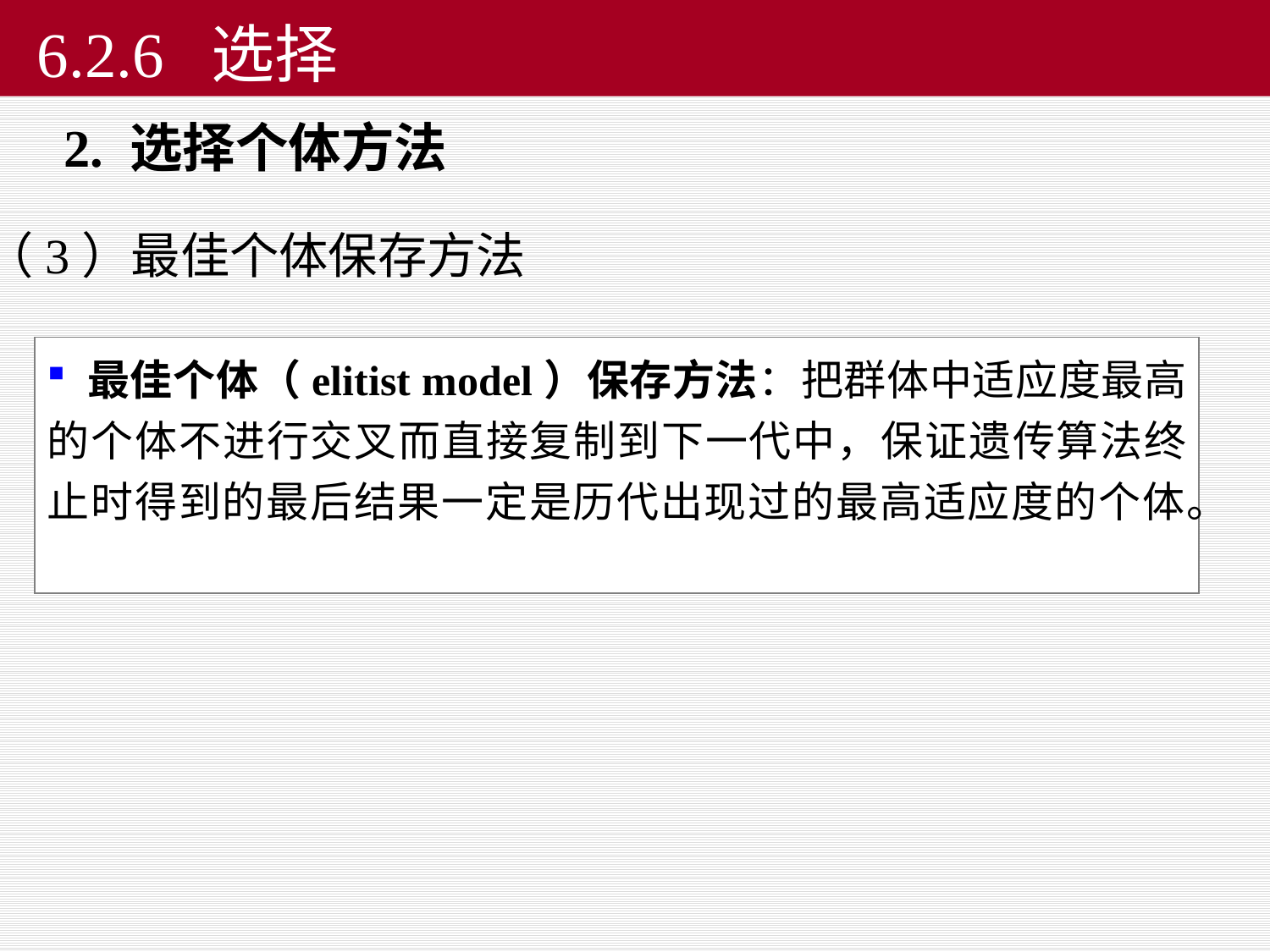

# 6.2.6  选择
  2. 选择个体方法

（3）最佳个体保存方法
 最佳个体（elitist model）保存方法：把群体中适应度最高的个体不进行交叉而直接复制到下一代中，保证遗传算法终止时得到的最后结果一定是历代出现过的最高适应度的个体。

61